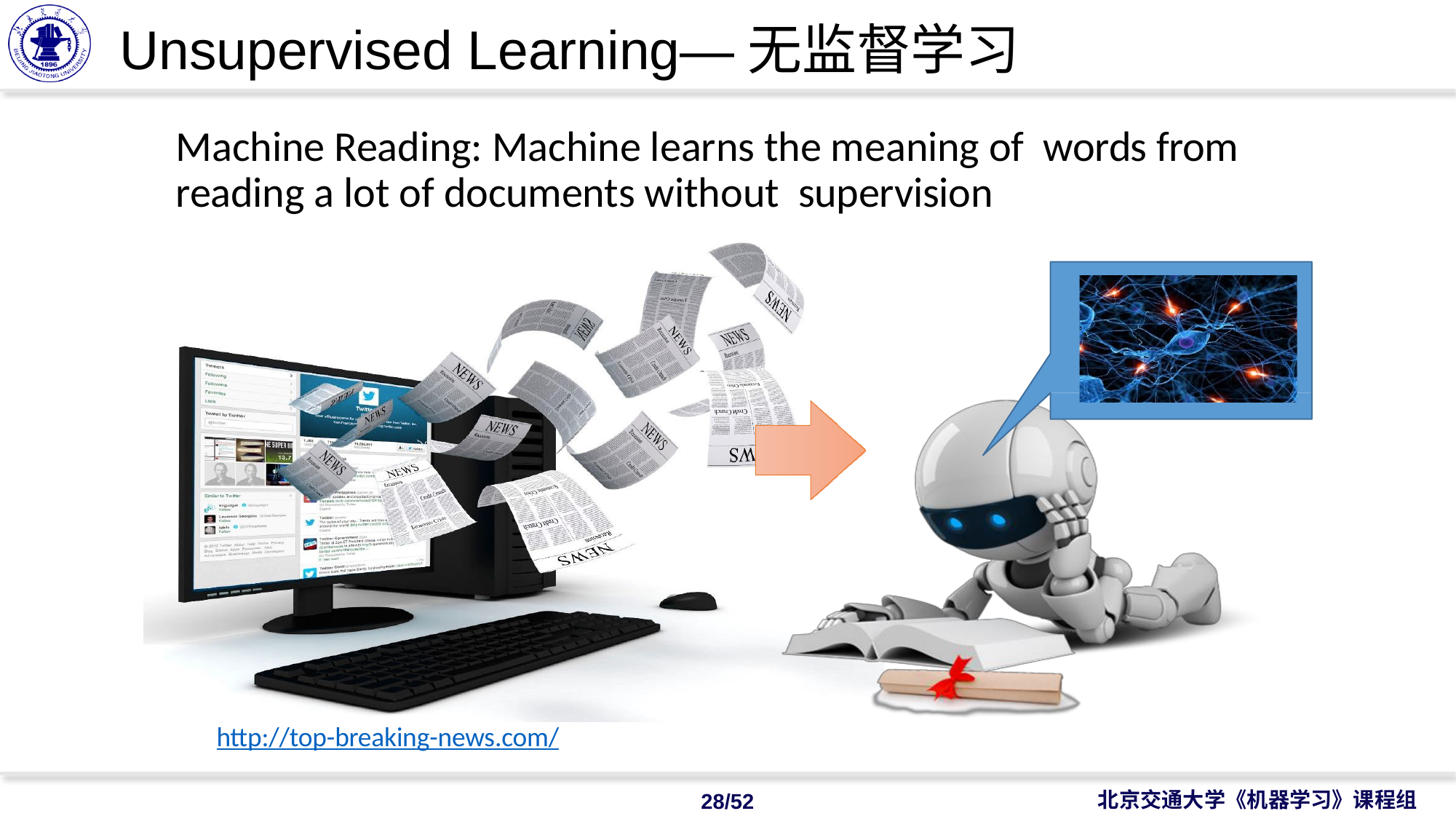

# Unsupervised Learning—无监督学习
Machine Reading: Machine learns the meaning of  words from reading a lot of documents without  supervision

http://top-breaking-news.com/